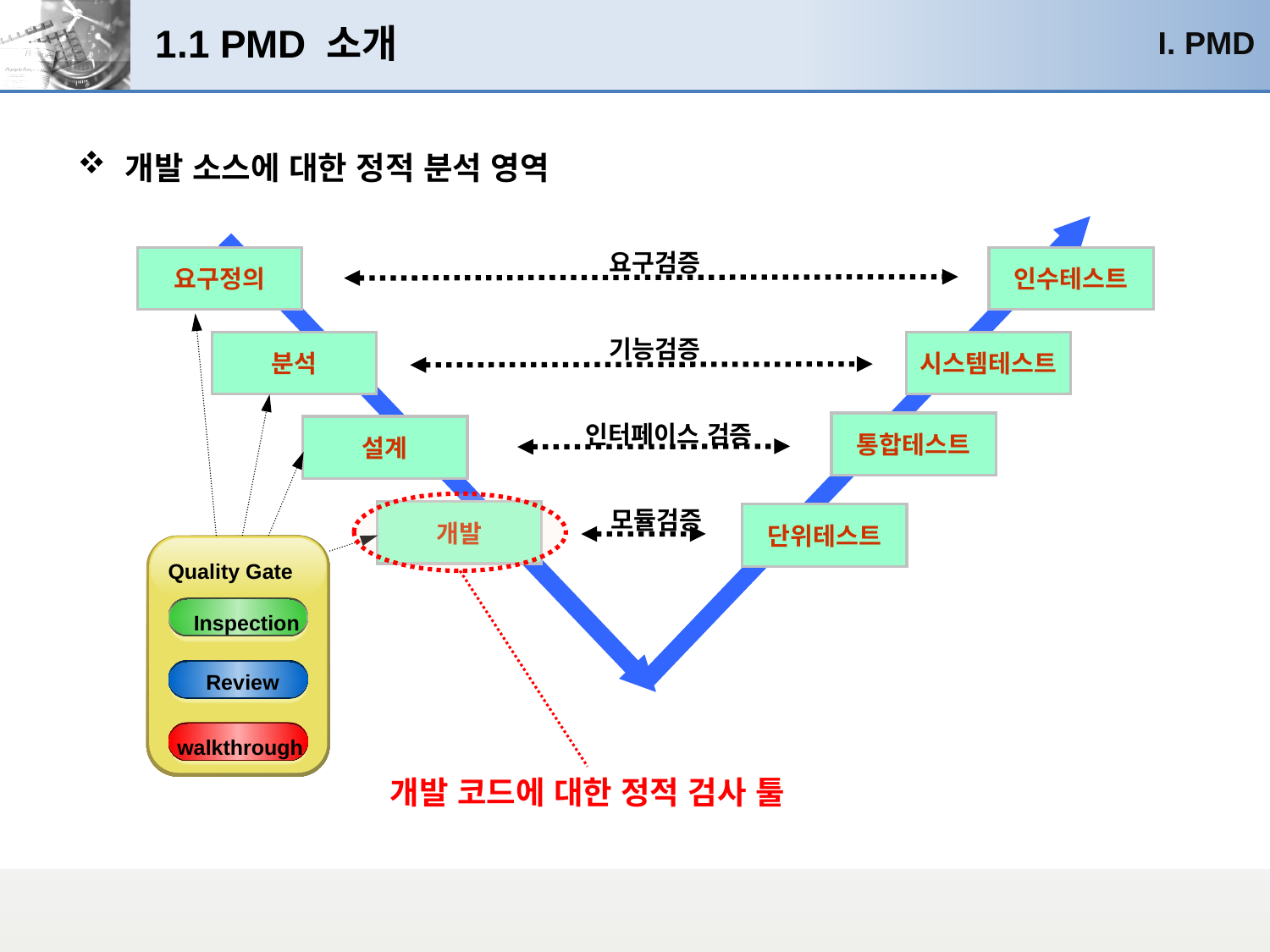

# 1.1 PMD 소개
I. PMD
개발 소스에 대한 정적 분석 영역

요구검증
요구정의
인수테스트

기능검증
분석
시스템테스트

인터페이스 검증
통합테스트
설계

개발 코드에 대한 정적 검사 툴
모듈검증
개발
단위테스트

Quality Gate

Inspection

Review

walkthrough